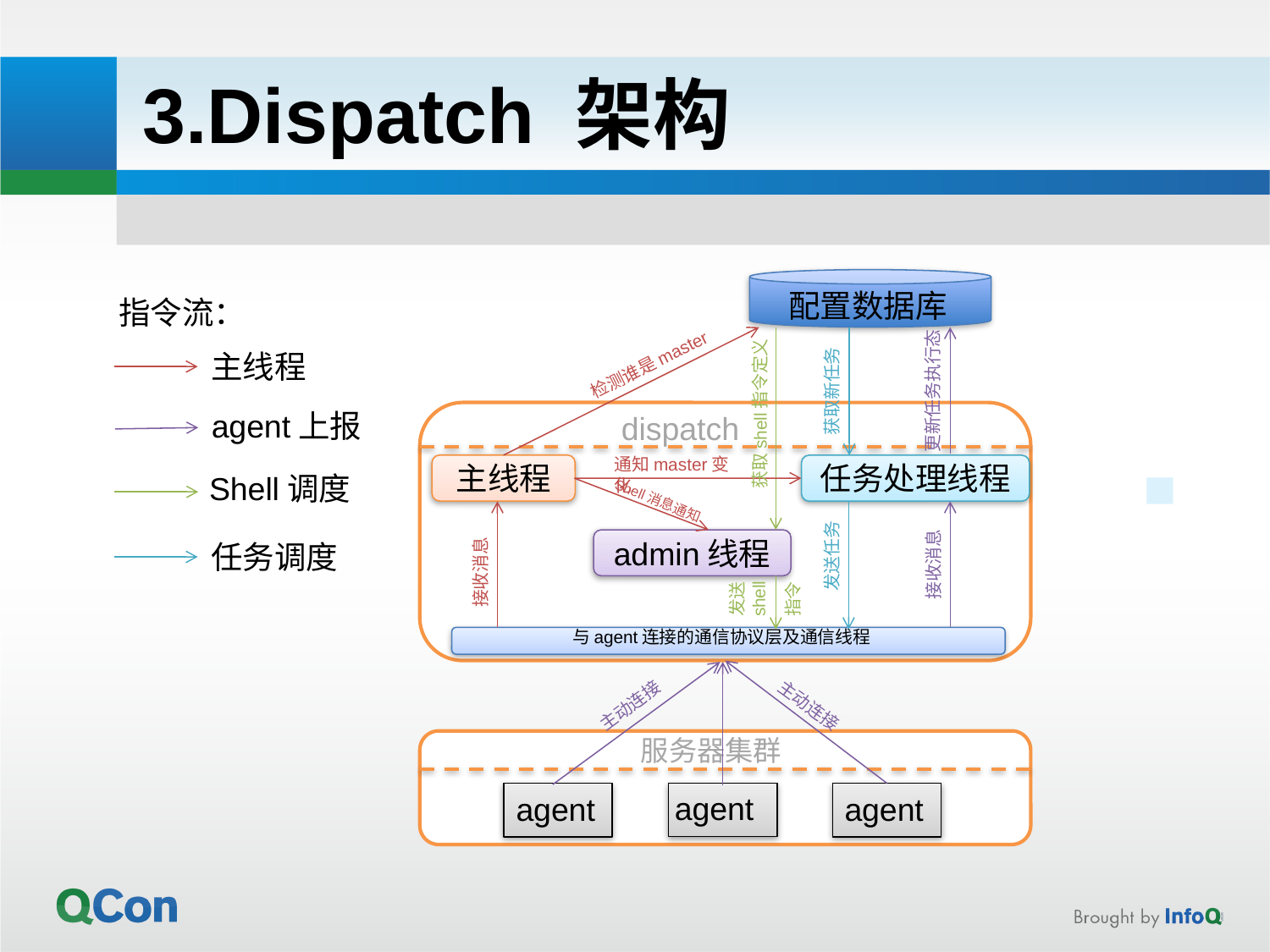

3.Dispatch 架构

配置数据库
指令流：
主线程
检测谁是master
更新任务执行态
获取新任务
获取shell指令定义
agent上报

dispatch
通知master变化
主线程
任务处理线程
Shell调度
Shell消息通知
admin线程
任务调度
发送任务
接收消息
接收消息
发送shell
指令
与agent连接的通信协议层及通信线程

主动连接
主动连接
服务器集群

agent

agent

agent